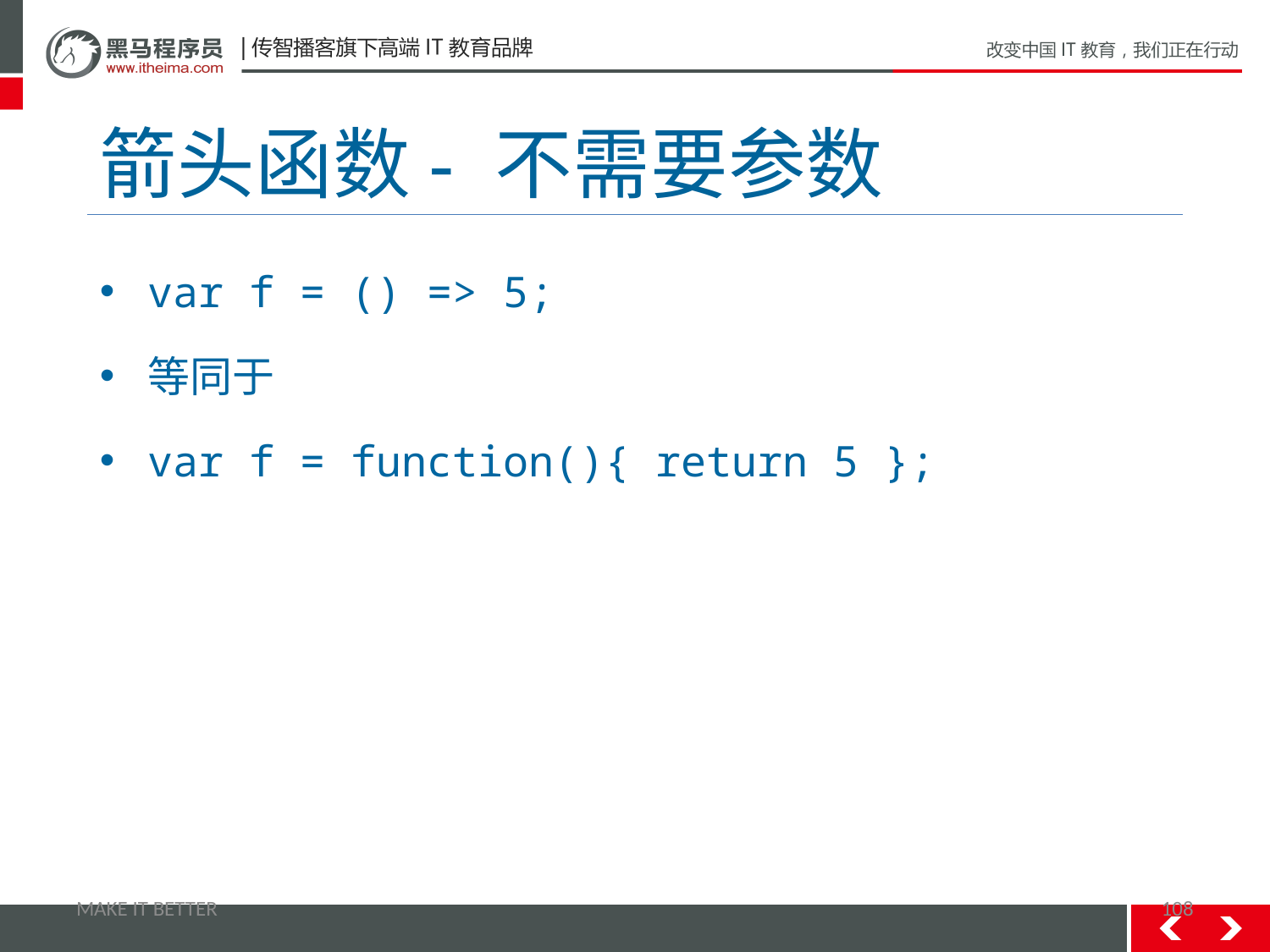

# 箭头函数- 不需要参数
var f = () => 5;
等同于
var f = function(){ return 5 };
MAKE IT BETTER
108